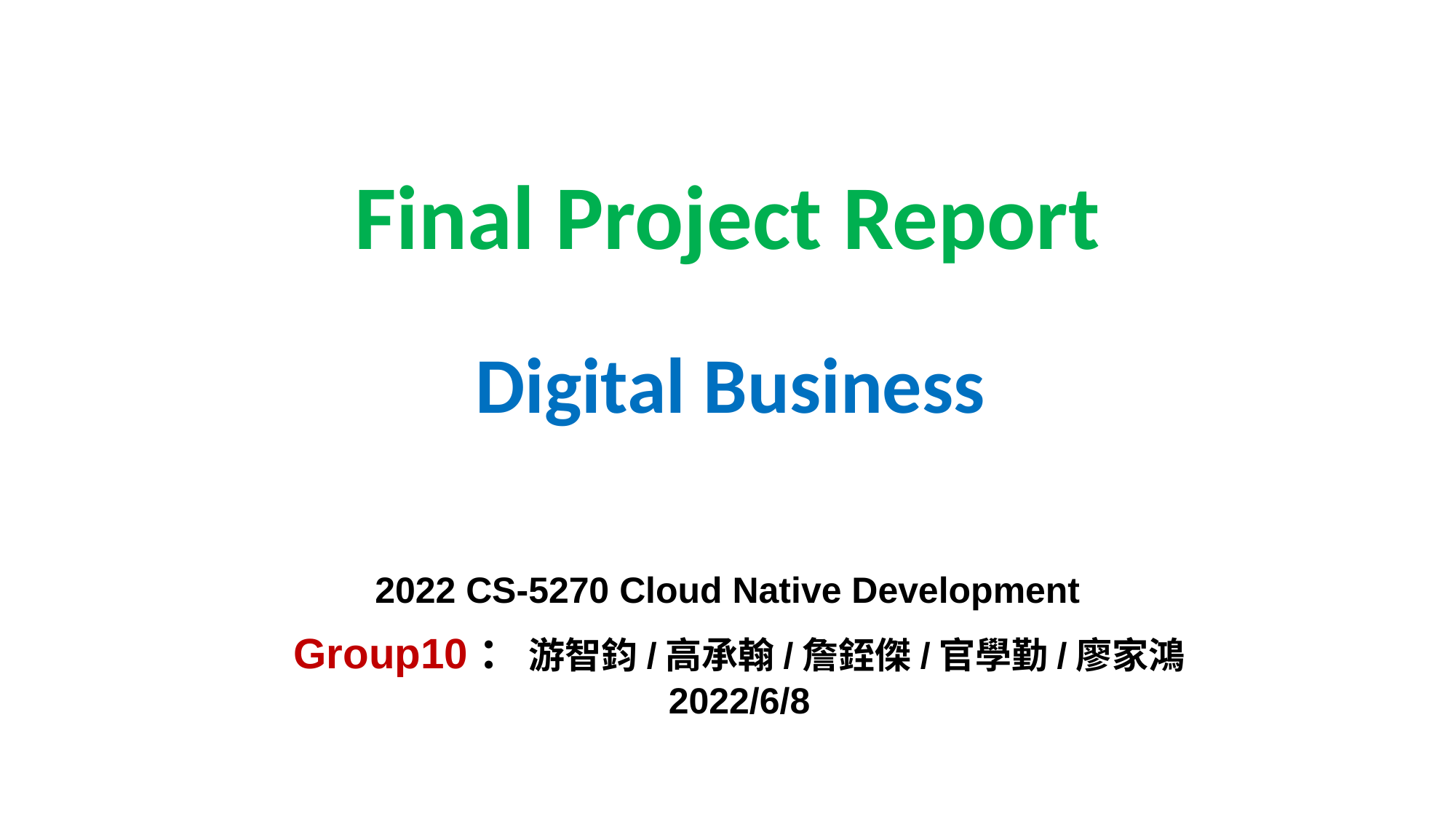

Final Project Report
Digital Business
2022 CS-5270 Cloud Native Development
Group10： 游智鈞/高承翰/詹銍傑/官學勤/廖家鴻
2022/6/8